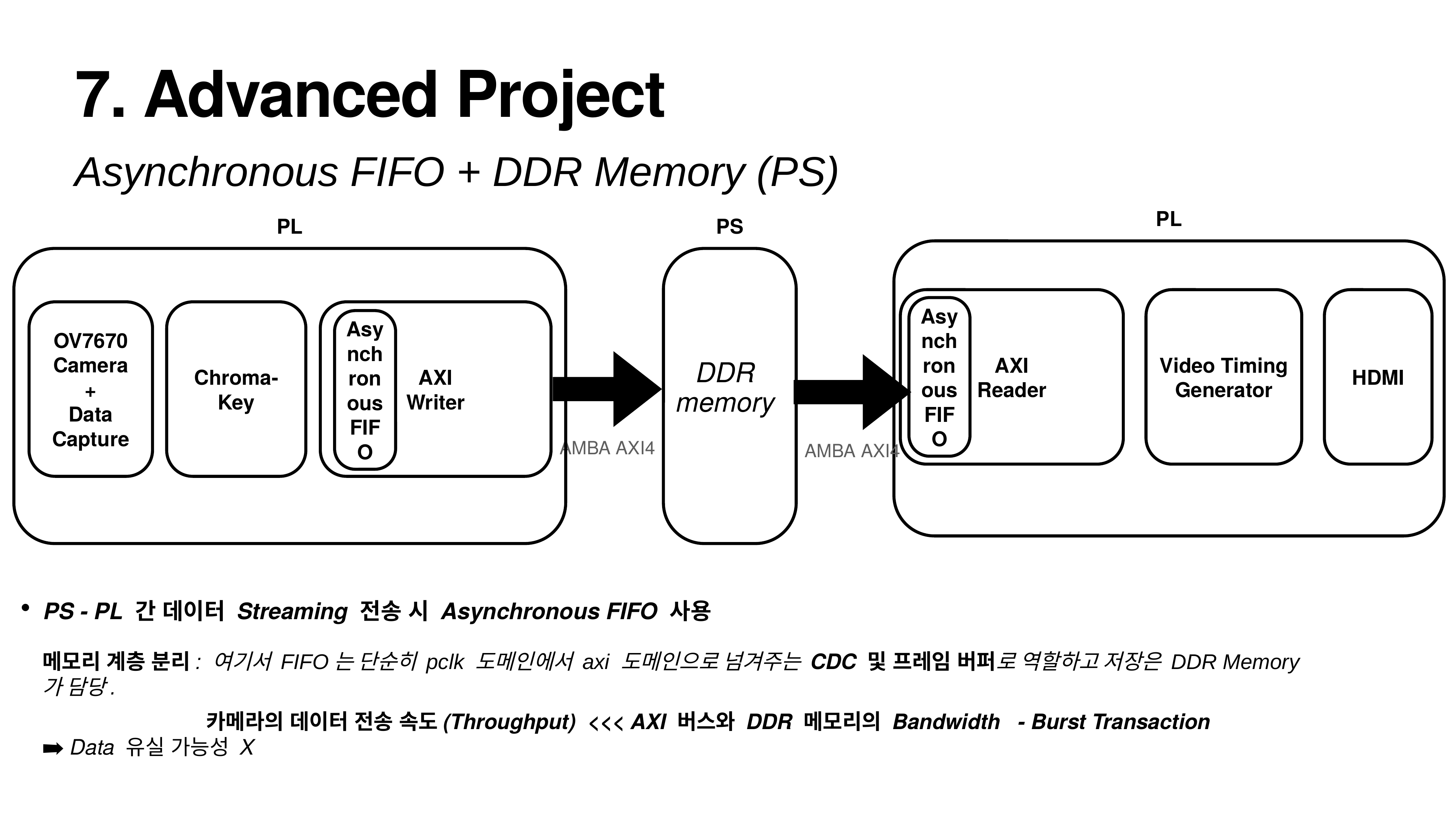

# 7. Advanced Project
Asynchronous FIFO + DDR Memory (PS)
PL

PL

PS

AXI
Reader
Video Timing
Generator
HDMI
Asynchronous
FIFO
OV7670
Camera
+
Data Capture
Chroma-Key
AXI
Writer
Asynchronous
FIFO

AMBA AXI4

AMBA AXI4
DDR
memory
PS - PL 간 데이터 Streaming 전송 시 Asynchronous FIFO 사용
메모리 계층 분리: 여기서 FIFO는 단순히 pclk 도메인에서 axi 도메인으로 넘겨주는 CDC 및 프레임 버퍼로 역할하고 저장은 DDR Memory가 담당.
카메라의 데이터 전송 속도(Throughput)  <<< AXI 버스와 DDR 메모리의 Bandwidth   - Burst Transaction
➡️ Data 유실 가능성 X